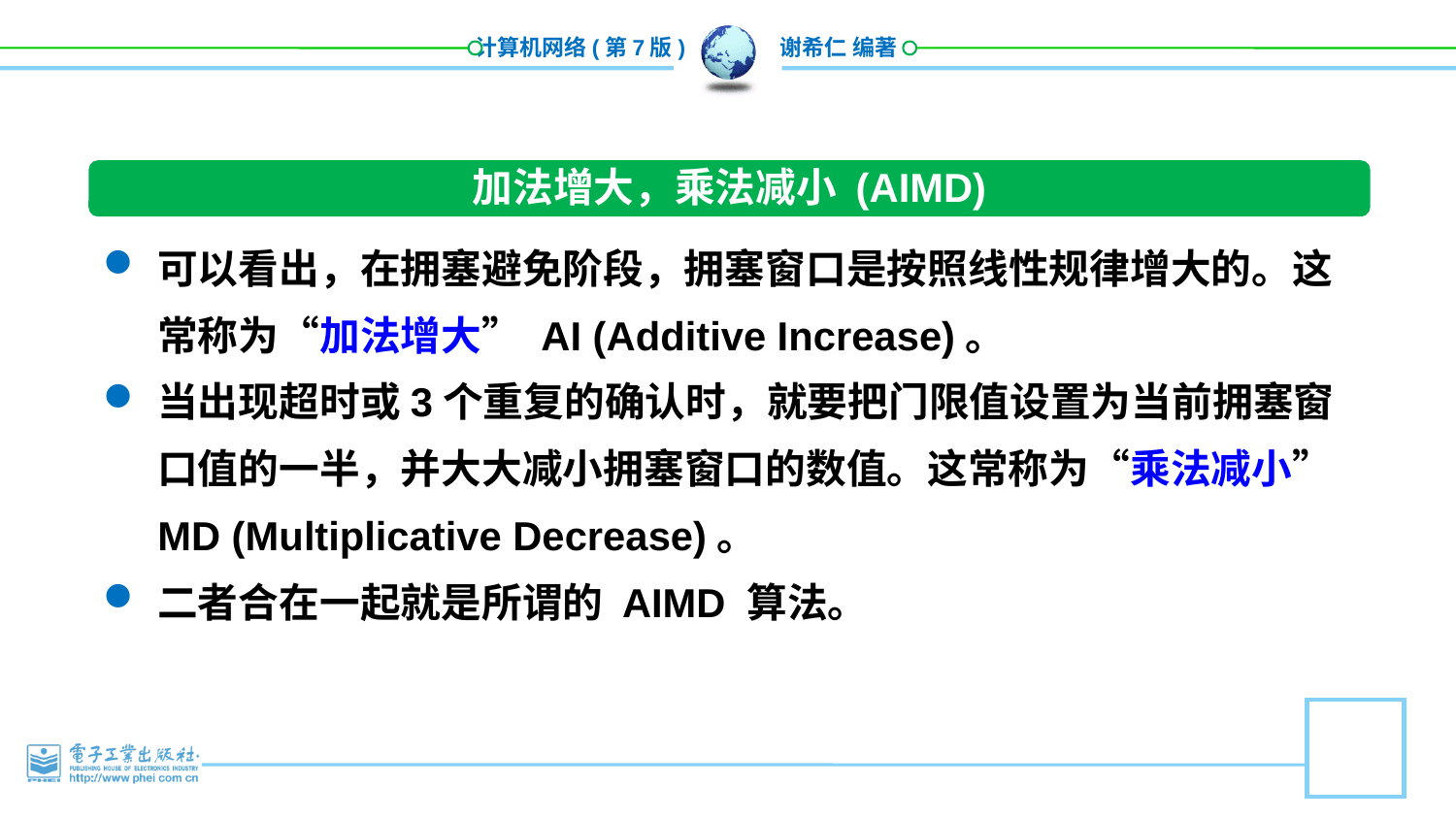

加法增大，乘法减小 (AIMD)

可以看出，在拥塞避免阶段，拥塞窗口是按照线性规律增大的。这常称为“加法增大” AI (Additive Increase)。
当出现超时或3个重复的确认时，就要把门限值设置为当前拥塞窗口值的一半，并大大减小拥塞窗口的数值。这常称为“乘法减小”MD (Multiplicative Decrease)。
二者合在一起就是所谓的 AIMD 算法。